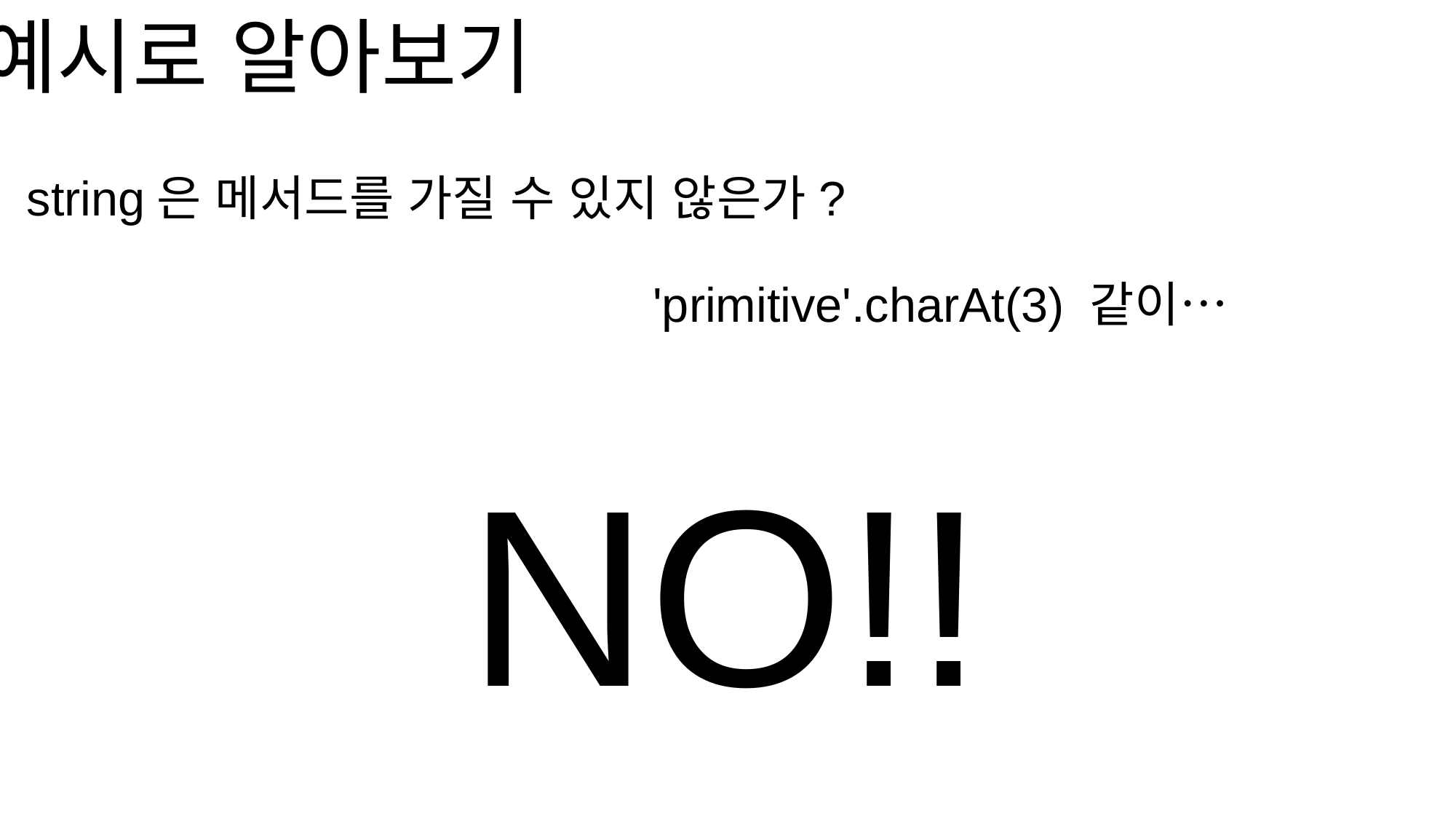

예시로 알아보기
string은 메서드를 가질 수 있지 않은가?
'primitive'.charAt(3) 같이…
NO!!